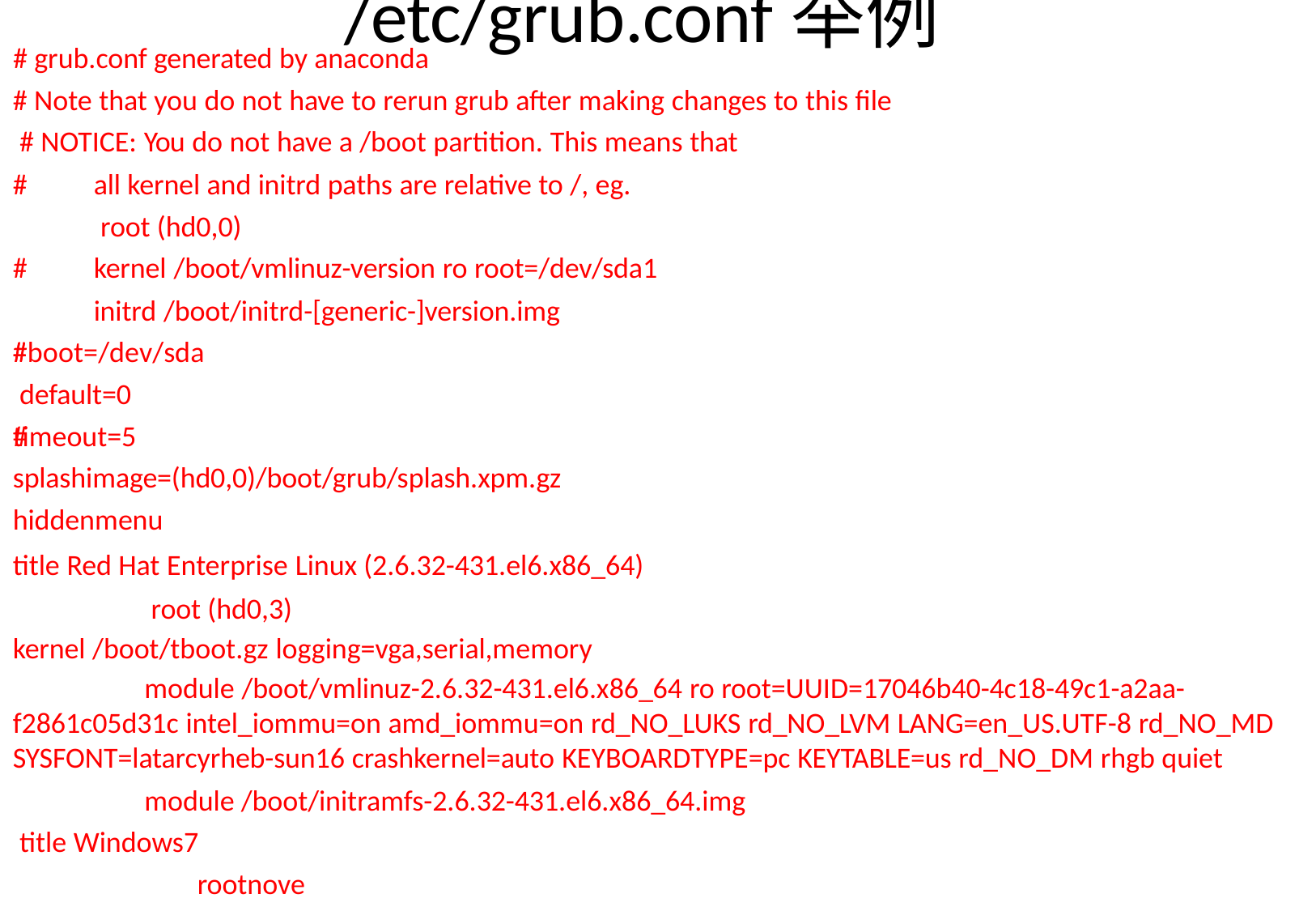

# /etc/grub.conf举例
# grub.conf generated by anaconda
# Note that you do not have to rerun grub after making changes to this file  # NOTICE: You do not have a /boot partition. This means that
#  #  #  #
all kernel and initrd paths are relative to /, eg.  root (hd0,0)
kernel /boot/vmlinuz-version ro root=/dev/sda1  initrd /boot/initrd-[generic-]version.img
#boot=/dev/sda  default=0  timeout=5
splashimage=(hd0,0)/boot/grub/splash.xpm.gz  hiddenmenu
title Red Hat Enterprise Linux (2.6.32-431.el6.x86_64)  root (hd0,3)
kernel /boot/tboot.gz logging=vga,serial,memory
module /boot/vmlinuz-2.6.32-431.el6.x86_64 ro root=UUID=17046b40-4c18-49c1-a2aa-  f2861c05d31c intel_iommu=on amd_iommu=on rd_NO_LUKS rd_NO_LVM LANG=en_US.UTF-8 rd_NO_MD  SYSFONT=latarcyrheb-sun16 crashkernel=auto KEYBOARDTYPE=pc KEYTABLE=us rd_NO_DM rhgb quiet
module /boot/initramfs-2.6.32-431.el6.x86_64.img  title Windows7
rootnoverify (hd0,0)  chainloader +1